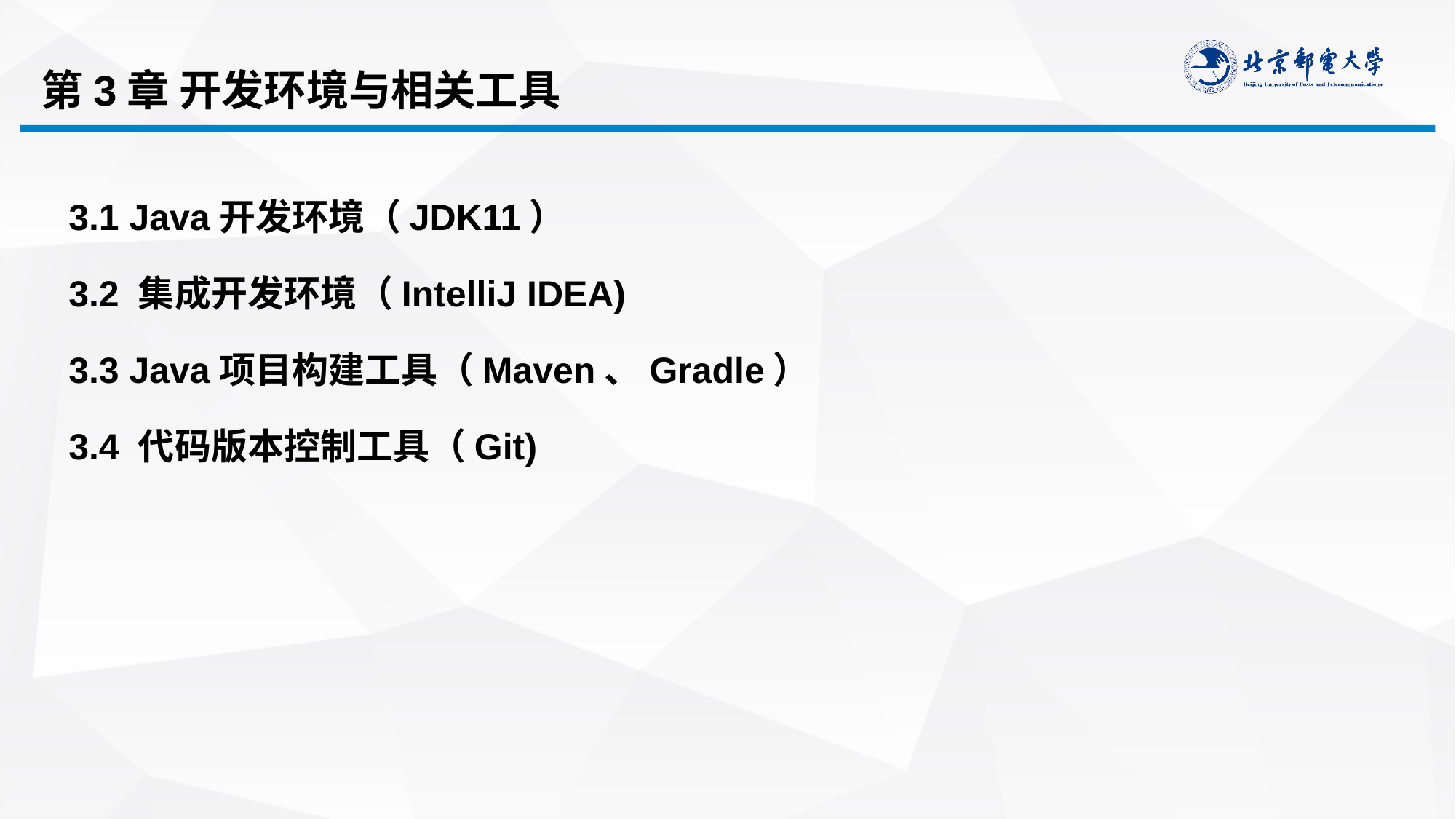

# 第3章 开发环境与相关工具
3.1 Java开发环境（JDK11）
3.2 集成开发环境（IntelliJ IDEA)
3.3 Java项目构建工具（Maven、Gradle）
3.4 代码版本控制工具（Git)